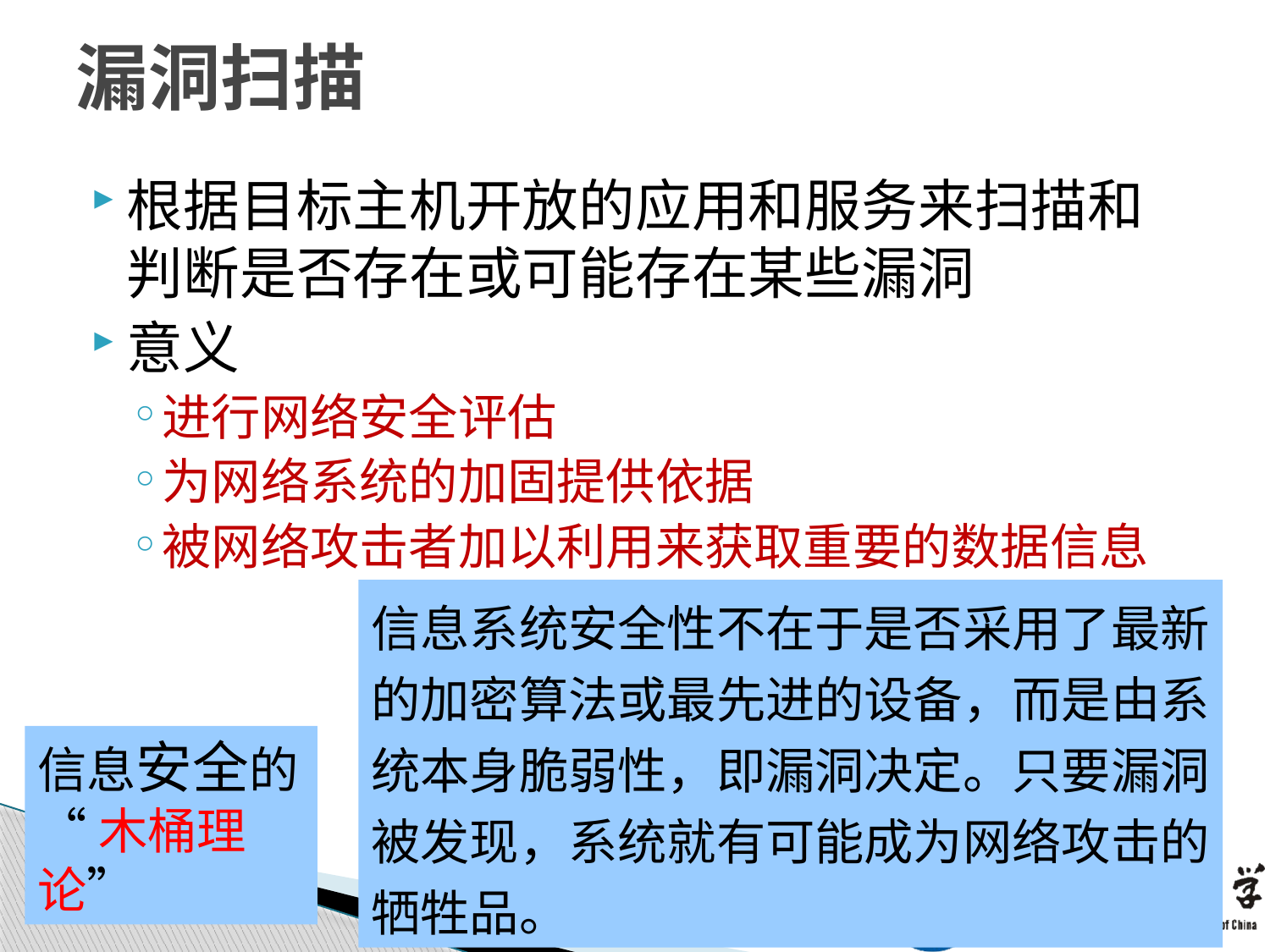

# 漏洞扫描
根据目标主机开放的应用和服务来扫描和判断是否存在或可能存在某些漏洞
意义
进行网络安全评估
为网络系统的加固提供依据
被网络攻击者加以利用来获取重要的数据信息
信息系统安全性不在于是否采用了最新的加密算法或最先进的设备，而是由系统本身脆弱性，即漏洞决定。只要漏洞被发现，系统就有可能成为网络攻击的牺牲品。
信息安全的
“木桶理论”
95

95